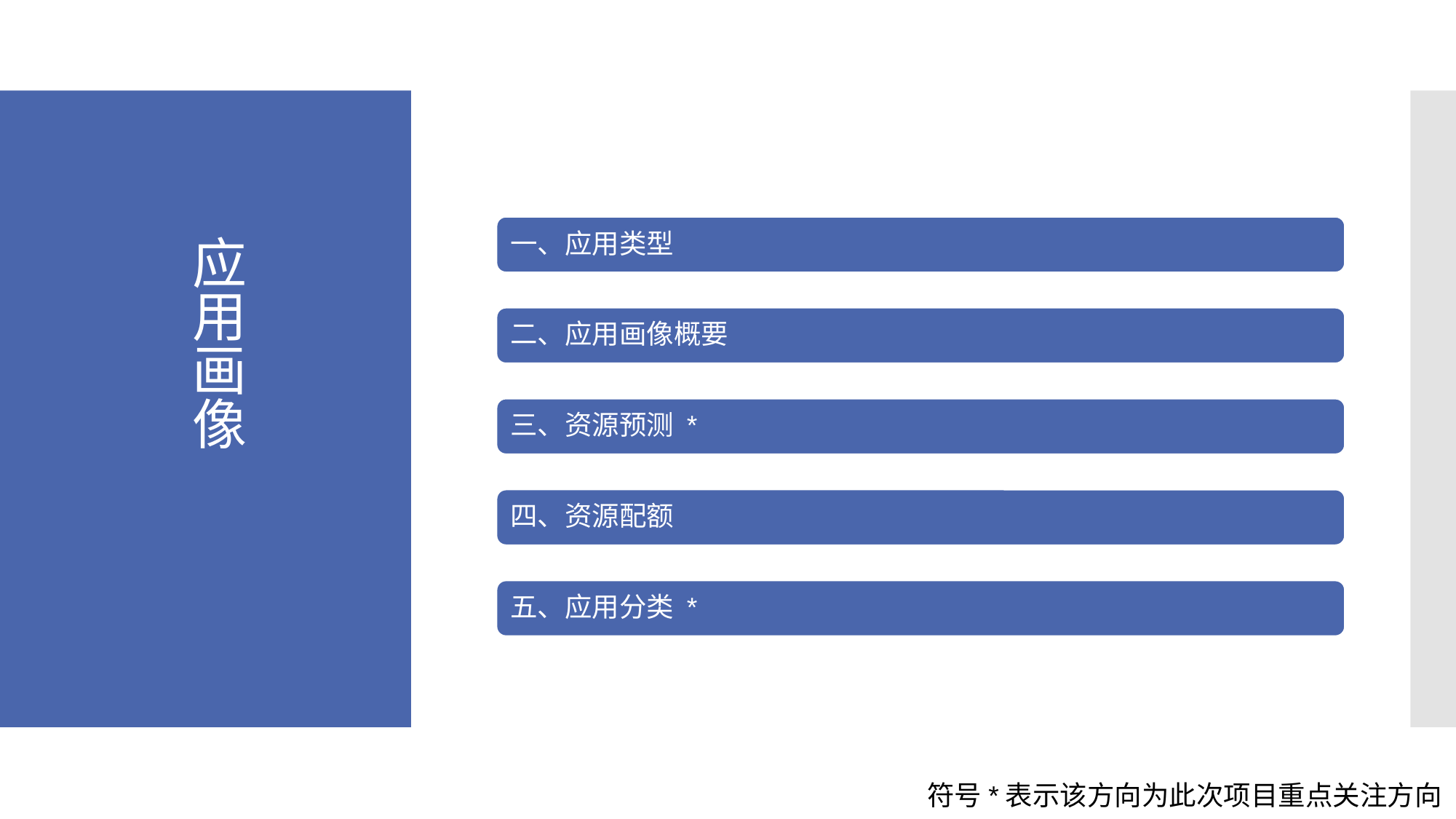

# 应用画像
一、应用类型

二、应用画像概要

三、资源预测 *

四、资源配额

五、应用分类 *
符号*表示该方向为此次项目重点关注方向